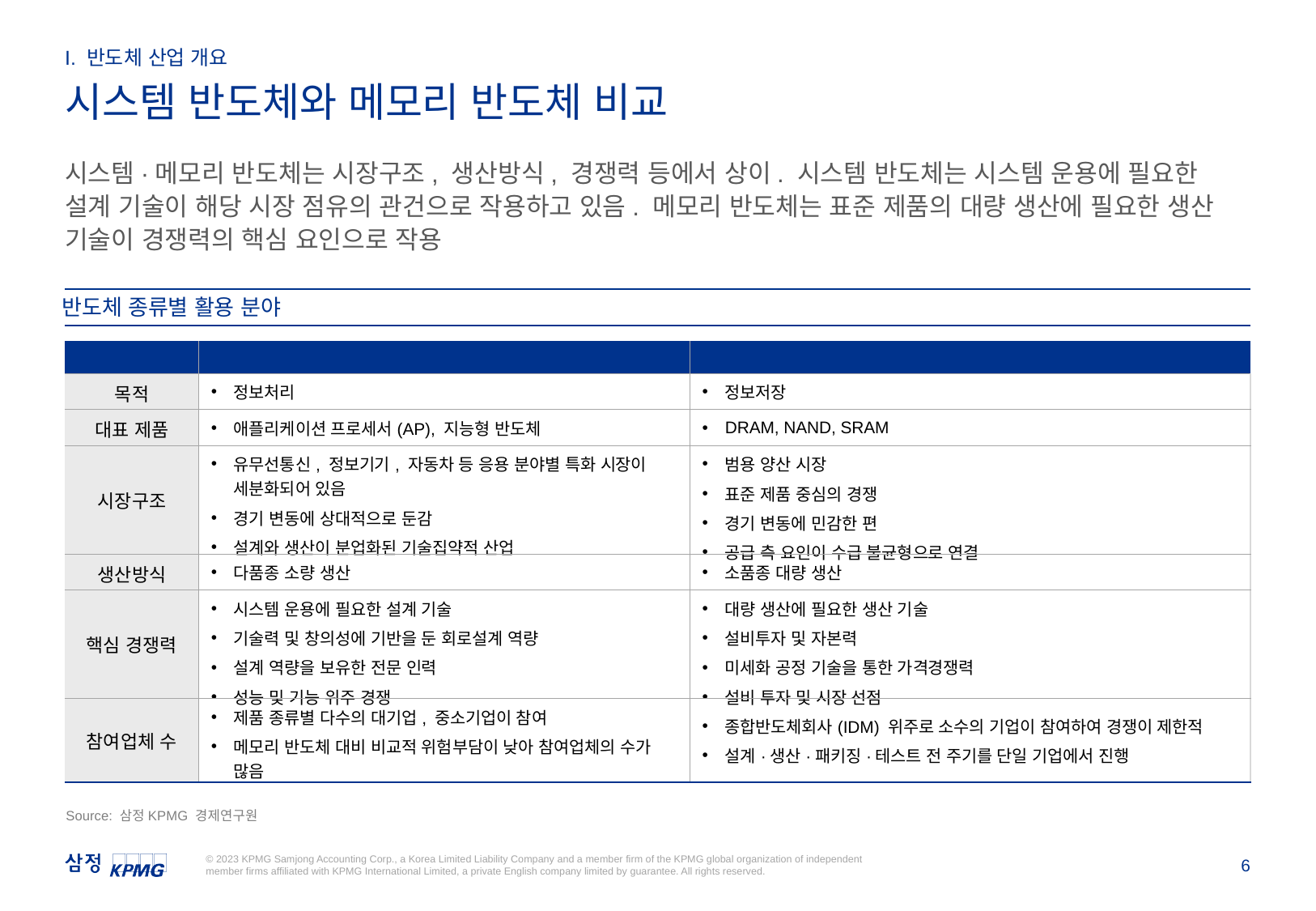

I. 반도체 산업 개요
시스템 반도체와 메모리 반도체 비교
시스템·메모리 반도체는 시장구조, 생산방식, 경쟁력 등에서 상이. 시스템 반도체는 시스템 운용에 필요한 설계 기술이 해당 시장 점유의 관건으로 작용하고 있음. 메모리 반도체는 표준 제품의 대량 생산에 필요한 생산 기술이 경쟁력의 핵심 요인으로 작용
반도체 종류별 활용 분야
| 구분 | 시스템 반도체 | 메모리 반도체 |
| --- | --- | --- |
| 목적 | 정보처리 | 정보저장 |
| 대표 제품 | 애플리케이션 프로세서(AP), 지능형 반도체 | DRAM, NAND, SRAM |
| 시장구조 | 유무선통신, 정보기기, 자동차 등 응용 분야별 특화 시장이 세분화되어 있음 경기 변동에 상대적으로 둔감 설계와 생산이 분업화된 기술집약적 산업 | 범용 양산 시장 표준 제품 중심의 경쟁 경기 변동에 민감한 편 공급 측 요인이 수급 불균형으로 연결 |
| 생산방식 | 다품종 소량 생산 | 소품종 대량 생산 |
| 핵심 경쟁력 | 시스템 운용에 필요한 설계 기술 기술력 및 창의성에 기반을 둔 회로설계 역량 설계 역량을 보유한 전문 인력 성능 및 기능 위주 경쟁 | 대량 생산에 필요한 생산 기술 설비투자 및 자본력 미세화 공정 기술을 통한 가격경쟁력 설비 투자 및 시장 선점 |
| 참여업체 수 | 제품 종류별 다수의 대기업, 중소기업이 참여 메모리 반도체 대비 비교적 위험부담이 낮아 참여업체의 수가 많음 | 종합반도체회사(IDM) 위주로 소수의 기업이 참여하여 경쟁이 제한적 설계·생산·패키징·테스트 전 주기를 단일 기업에서 진행 |
Source: 삼정KPMG 경제연구원